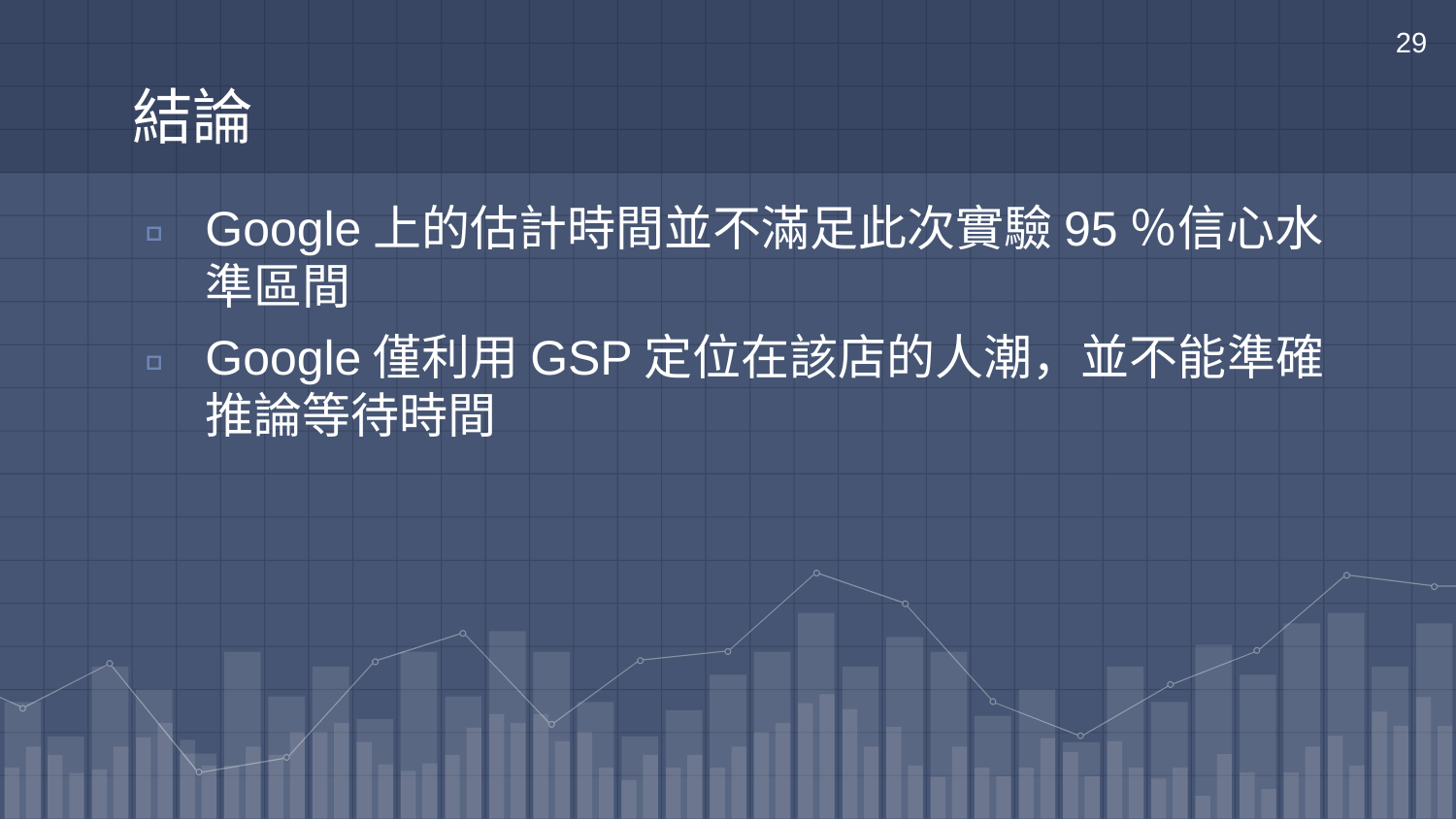

29
# 結論
Google上的估計時間並不滿足此次實驗95％信心水準區間
Google僅利用GSP定位在該店的人潮，並不能準確推論等待時間